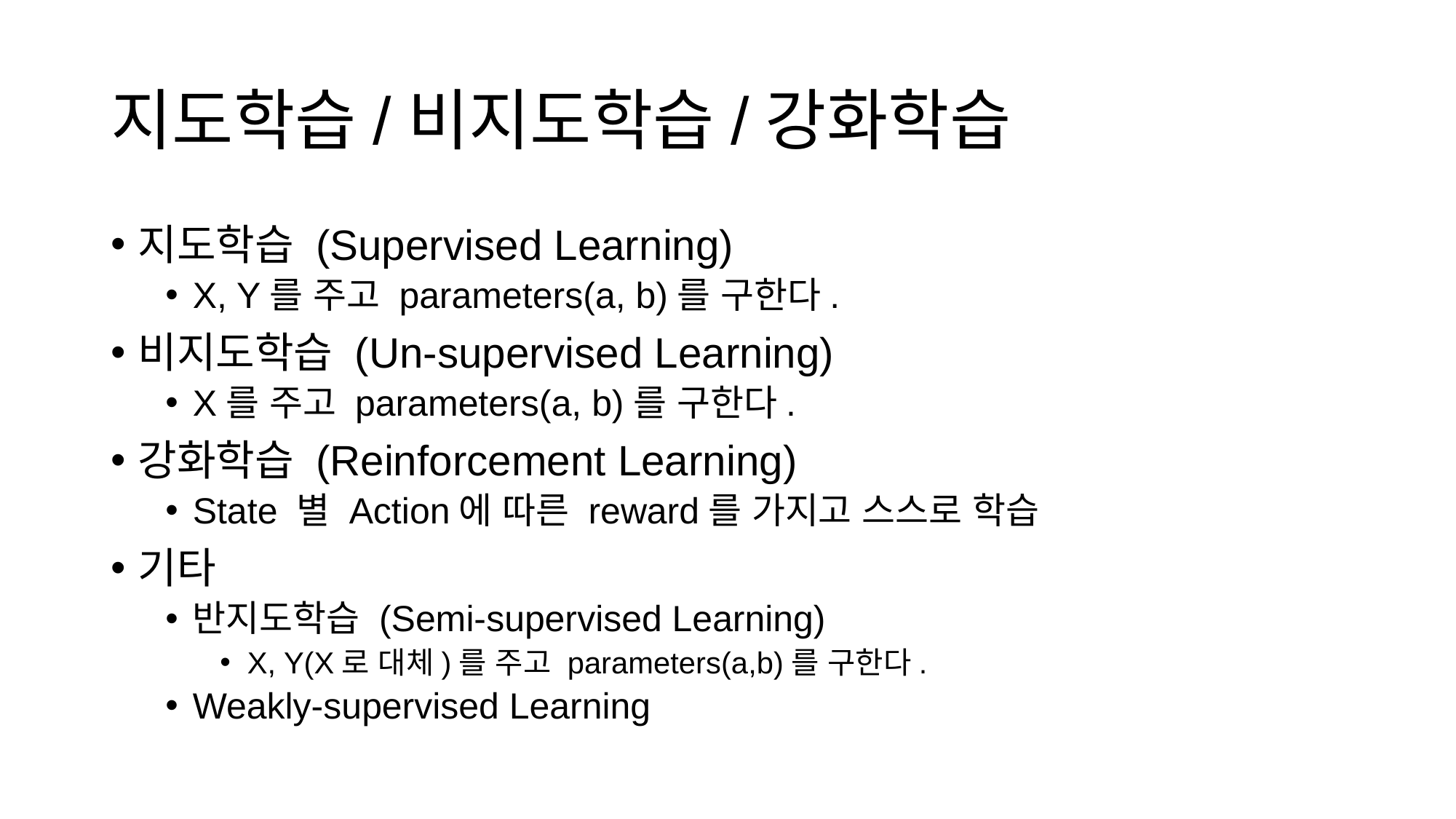

# 지도학습/비지도학습/강화학습
지도학습 (Supervised Learning)
X, Y를 주고 parameters(a, b)를 구한다.
비지도학습 (Un-supervised Learning)
X를 주고 parameters(a, b)를 구한다.
강화학습 (Reinforcement Learning)
State 별 Action에 따른 reward를 가지고 스스로 학습
기타
반지도학습 (Semi-supervised Learning)
X, Y(X로 대체)를 주고 parameters(a,b)를 구한다.
Weakly-supervised Learning